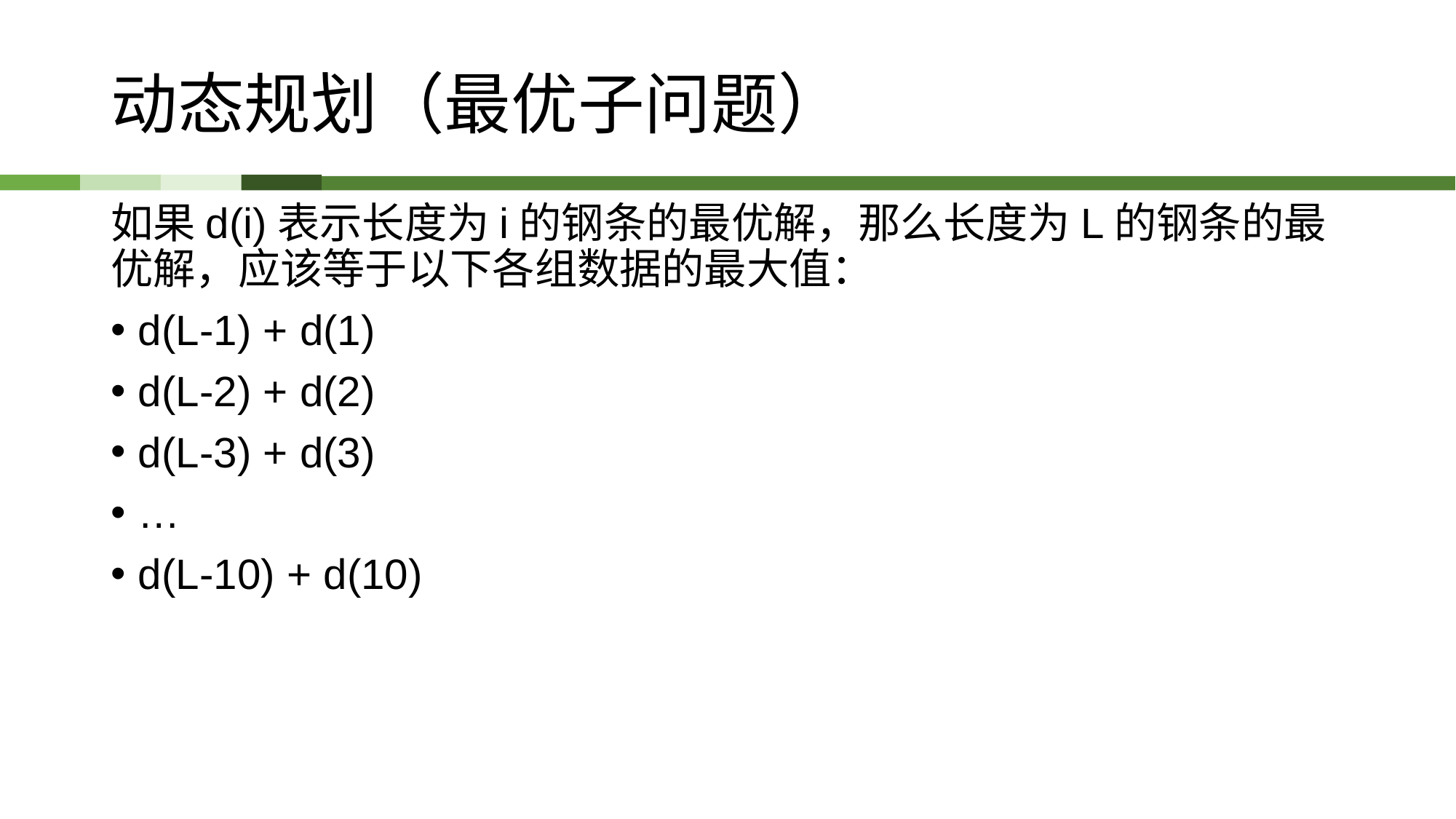

# 动态规划（最优子问题）
如果d(i)表示长度为i的钢条的最优解，那么长度为L的钢条的最优解，应该等于以下各组数据的最大值：
d(L-1) + d(1)
d(L-2) + d(2)
d(L-3) + d(3)
…
d(L-10) + d(10)